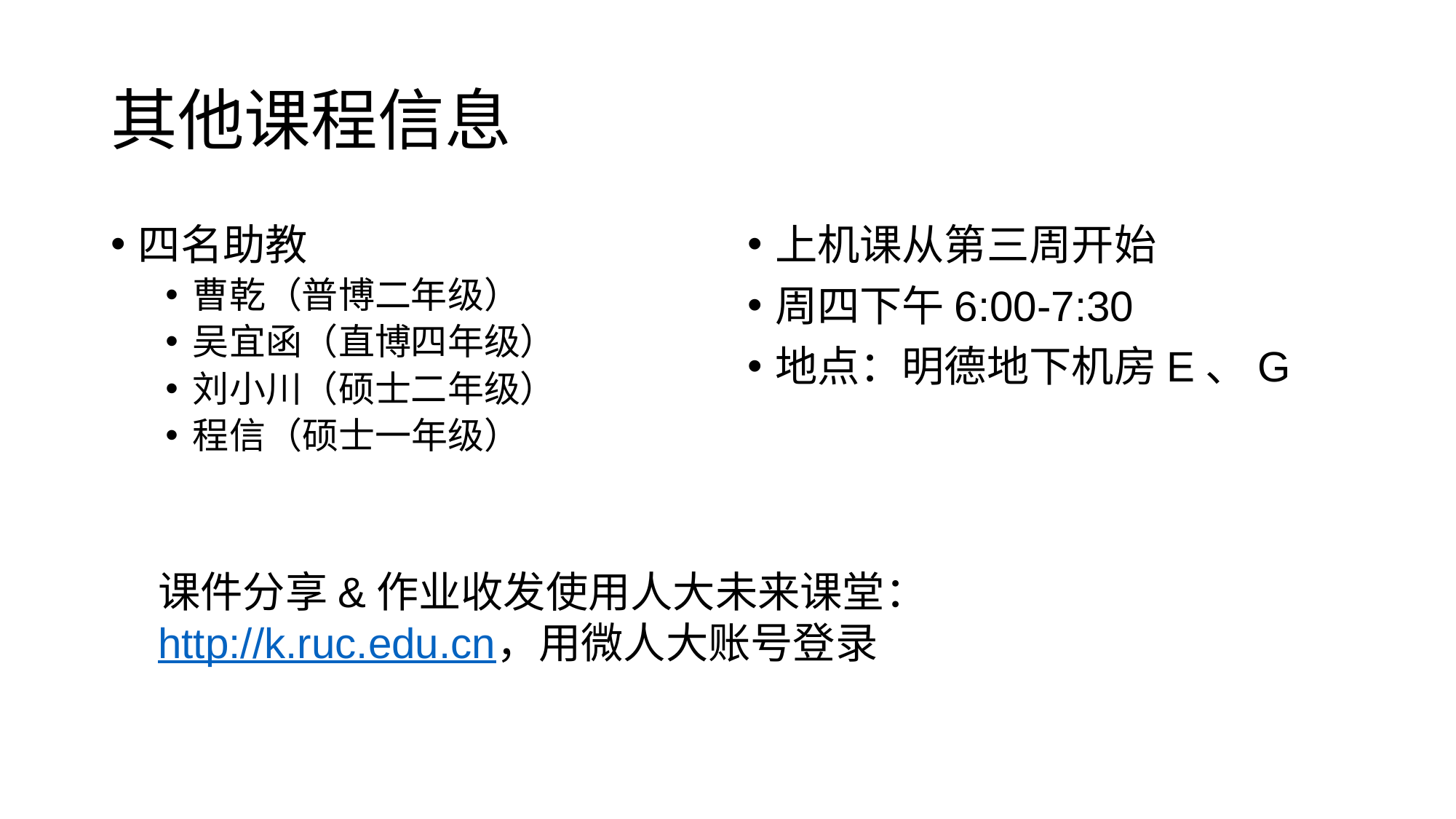

# 其他课程信息
四名助教
曹乾（普博二年级）
吴宜函（直博四年级）
刘小川（硕士二年级）
程信（硕士一年级）

上机课从第三周开始
周四下午6:00-7:30
地点：明德地下机房E、G
课件分享&作业收发使用人大未来课堂：
http://k.ruc.edu.cn，用微人大账号登录